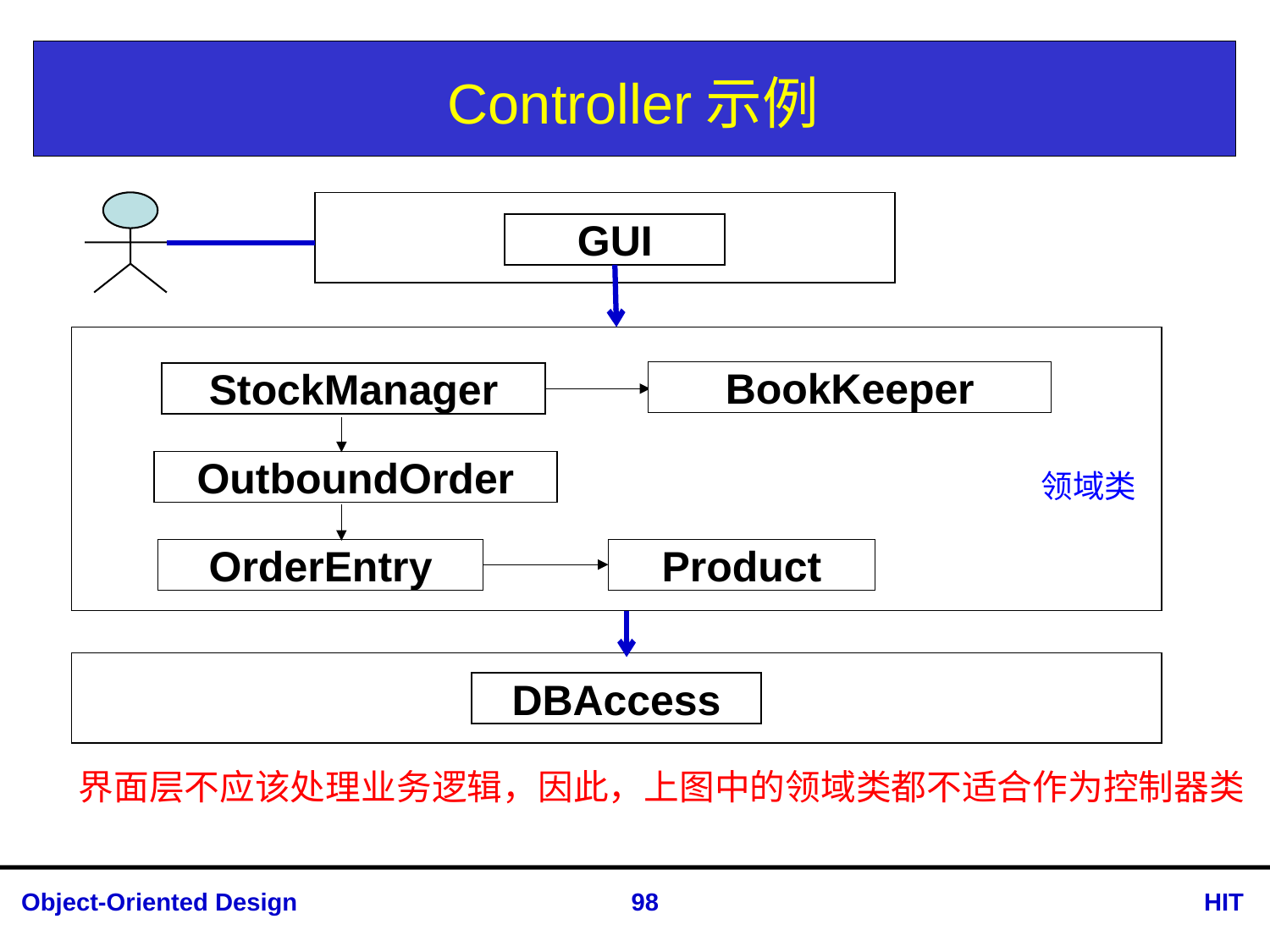

# Controller示例

GUI

BookKeeper
StockManager
OutboundOrder
领域类
Product
OrderEntry

DBAccess
界面层不应该处理业务逻辑，因此，上图中的领域类都不适合作为控制器类